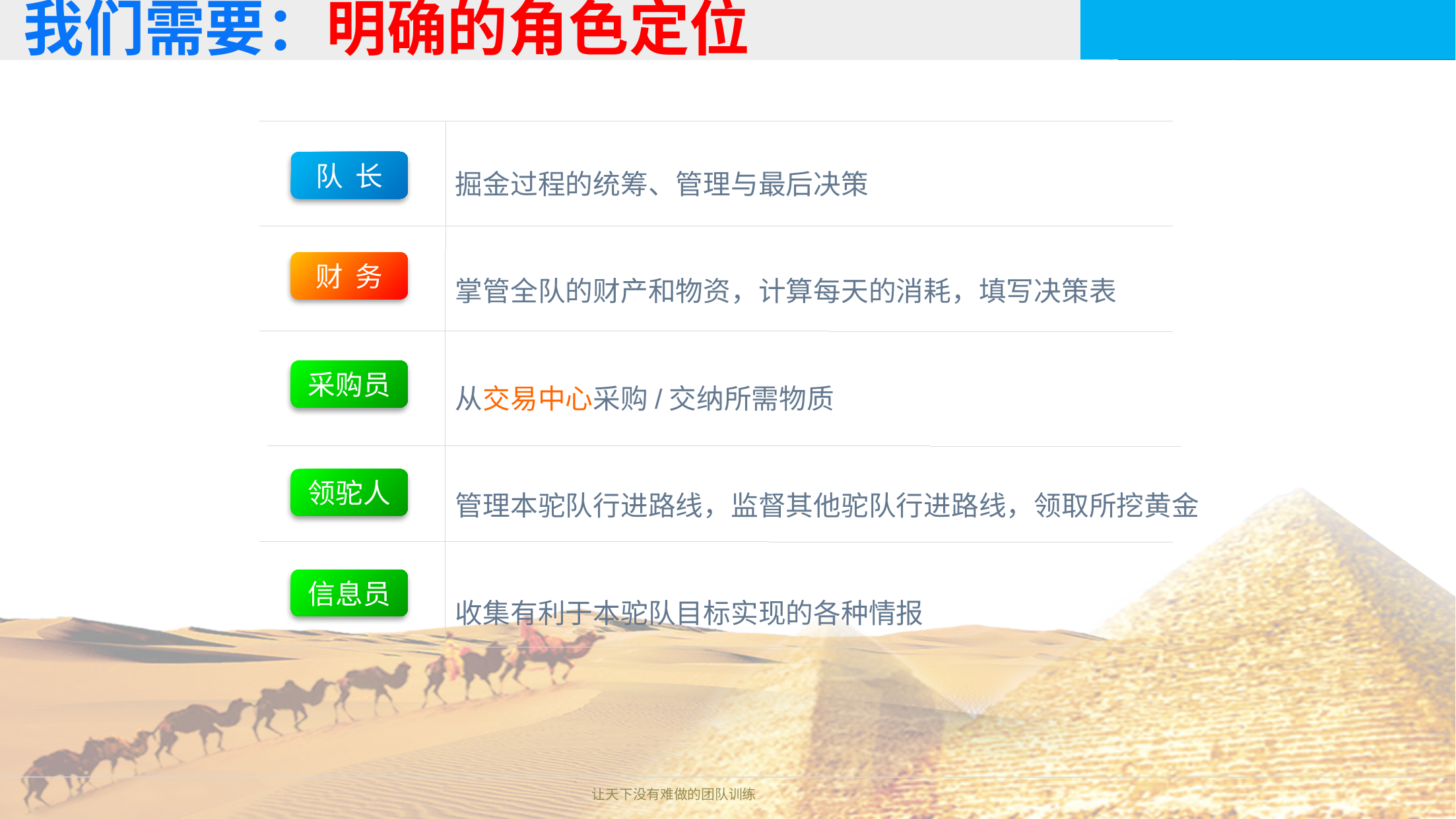

我们需要：明确的角色定位
掘金过程的统筹、管理与最后决策
掌管全队的财产和物资，计算每天的消耗，填写决策表
从交易中心采购/交纳所需物质
管理本驼队行进路线，监督其他驼队行进路线，领取所挖黄金
收集有利于本驼队目标实现的各种情报
队  长
财  务
采购员
领驼人
信息员